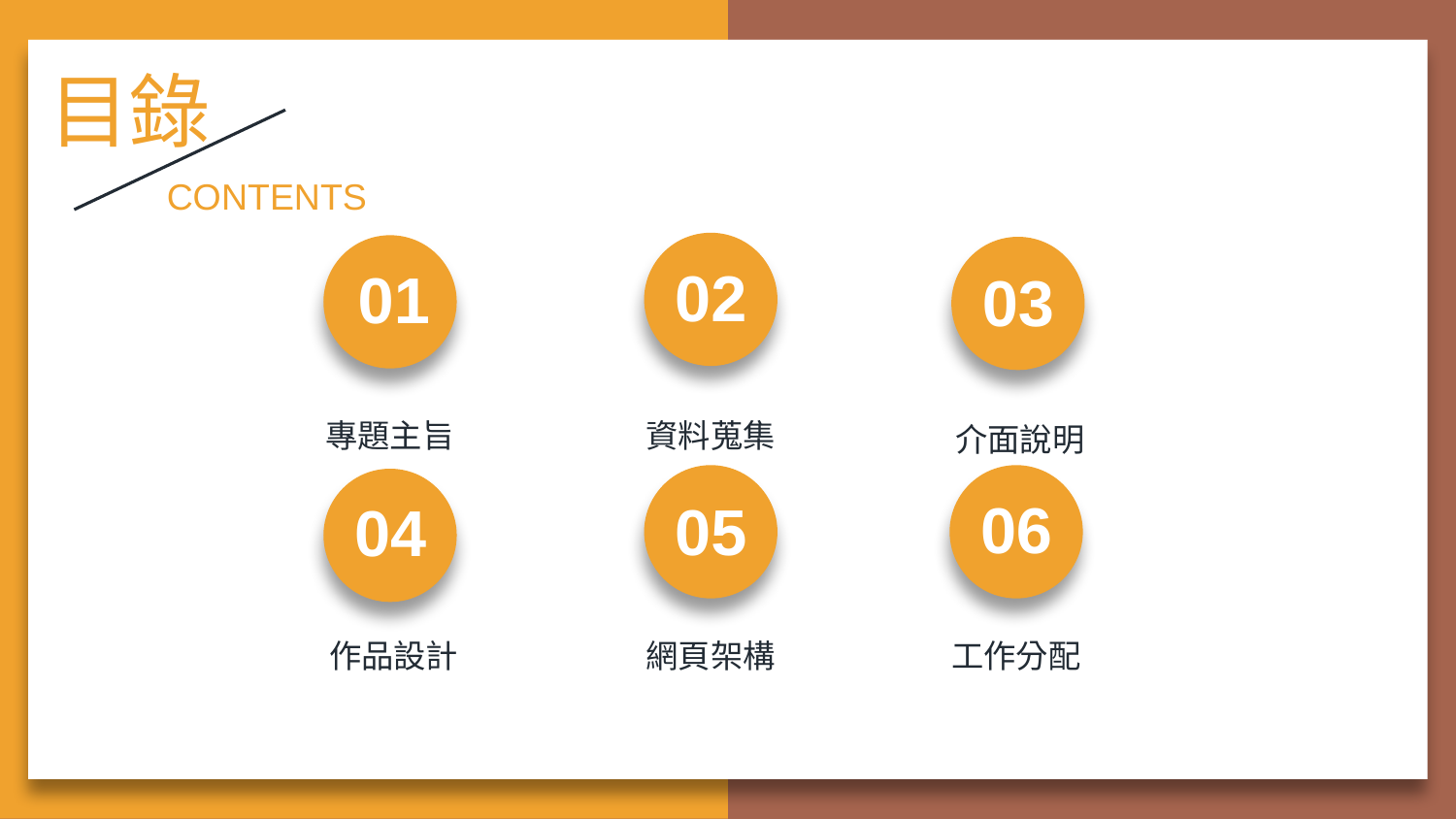

目錄
CONTENTS

02

01

03
專題主旨
資料蒐集

介面說明

05

06

04
作品設計
網頁架構
工作分配